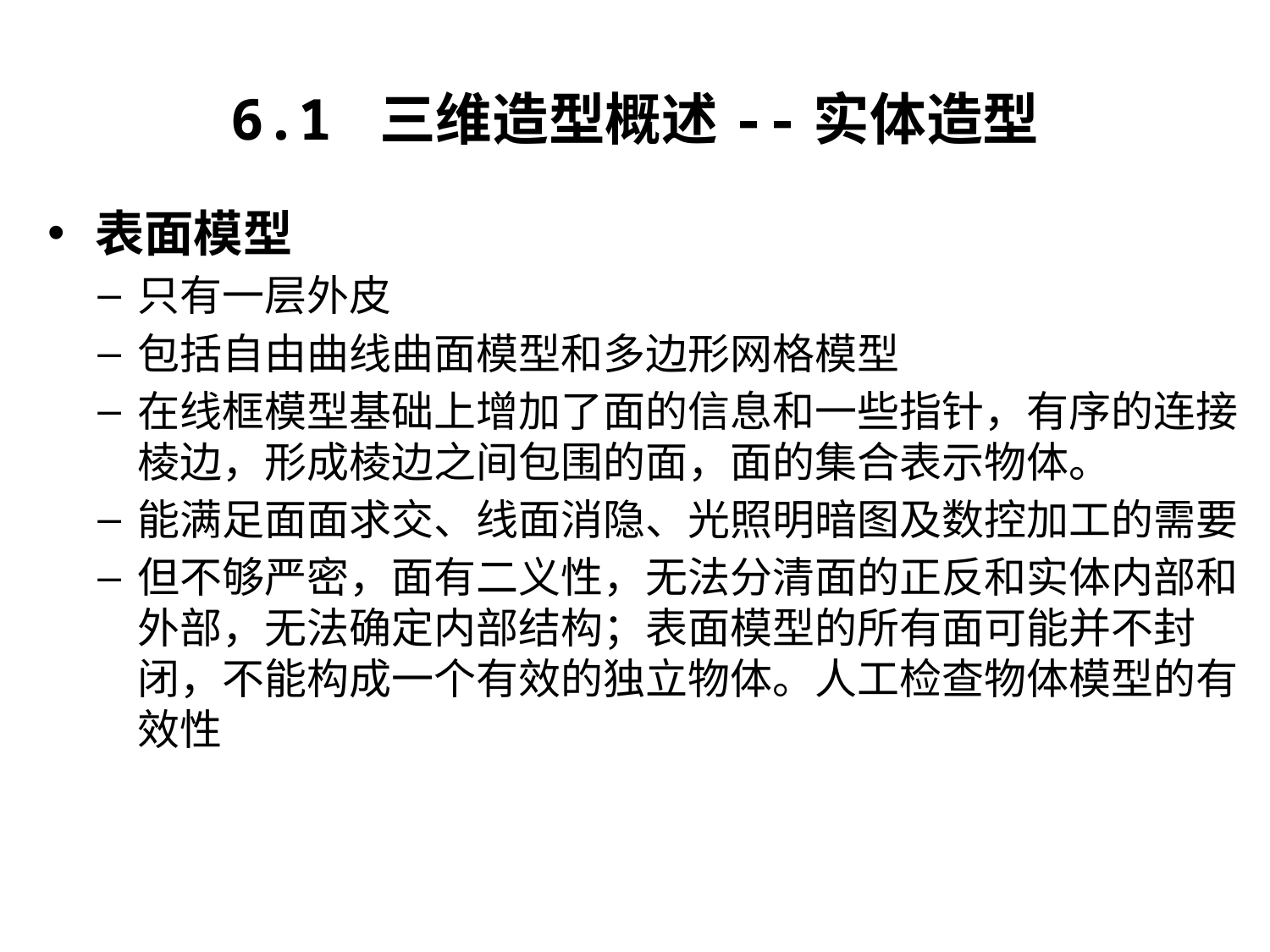

# 6.1 三维造型概述--实体造型
表面模型
只有一层外皮
包括自由曲线曲面模型和多边形网格模型
在线框模型基础上增加了面的信息和一些指针，有序的连接棱边，形成棱边之间包围的面，面的集合表示物体。
能满足面面求交、线面消隐、光照明暗图及数控加工的需要
但不够严密，面有二义性，无法分清面的正反和实体内部和外部，无法确定内部结构；表面模型的所有面可能并不封闭，不能构成一个有效的独立物体。人工检查物体模型的有效性